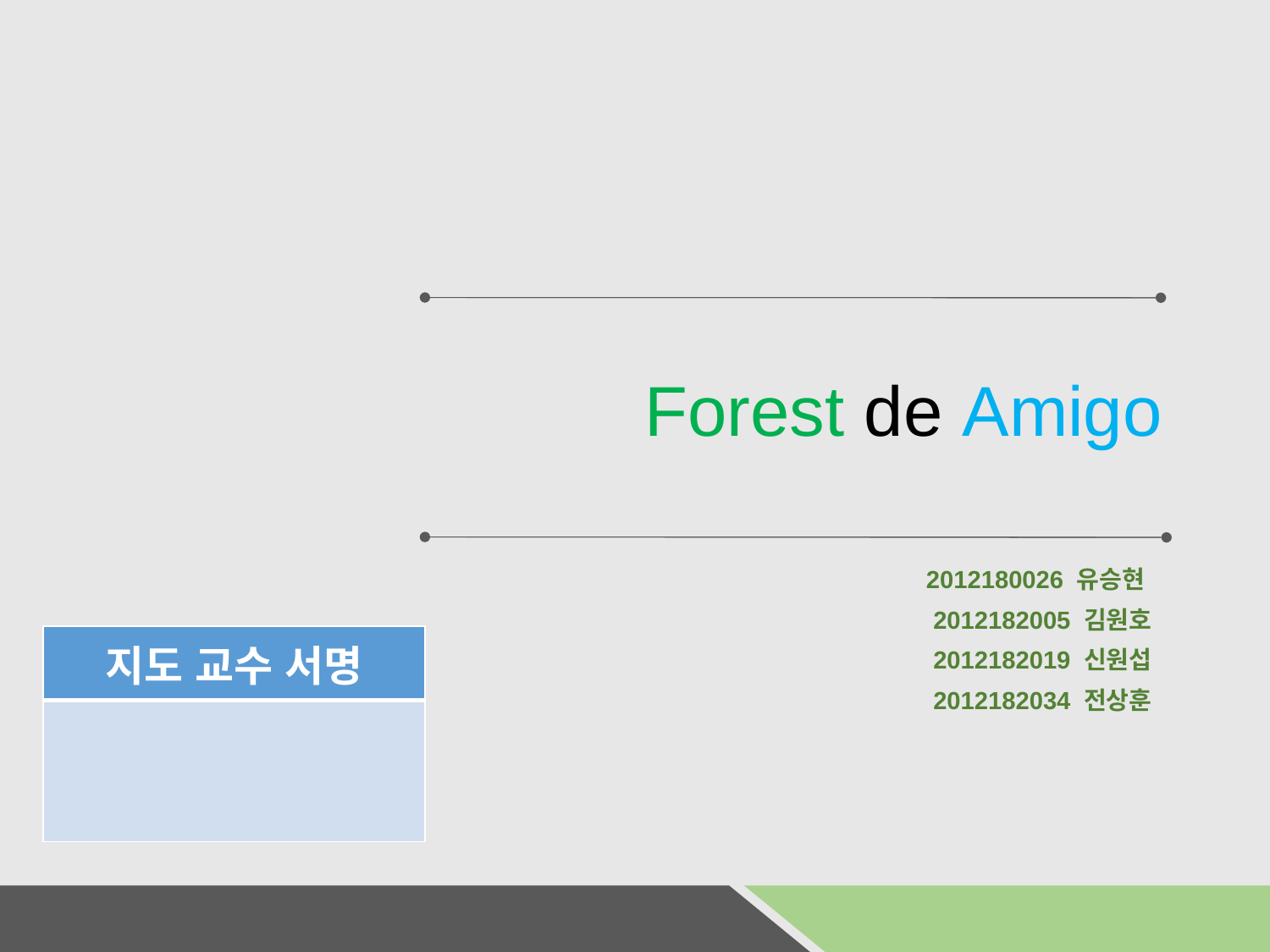

# Forest de Amigo

2012180026 유승현
2012182005 김원호
2012182019 신원섭
2012182034 전상훈

| 지도 교수 서명 |
| --- |
|  |
1